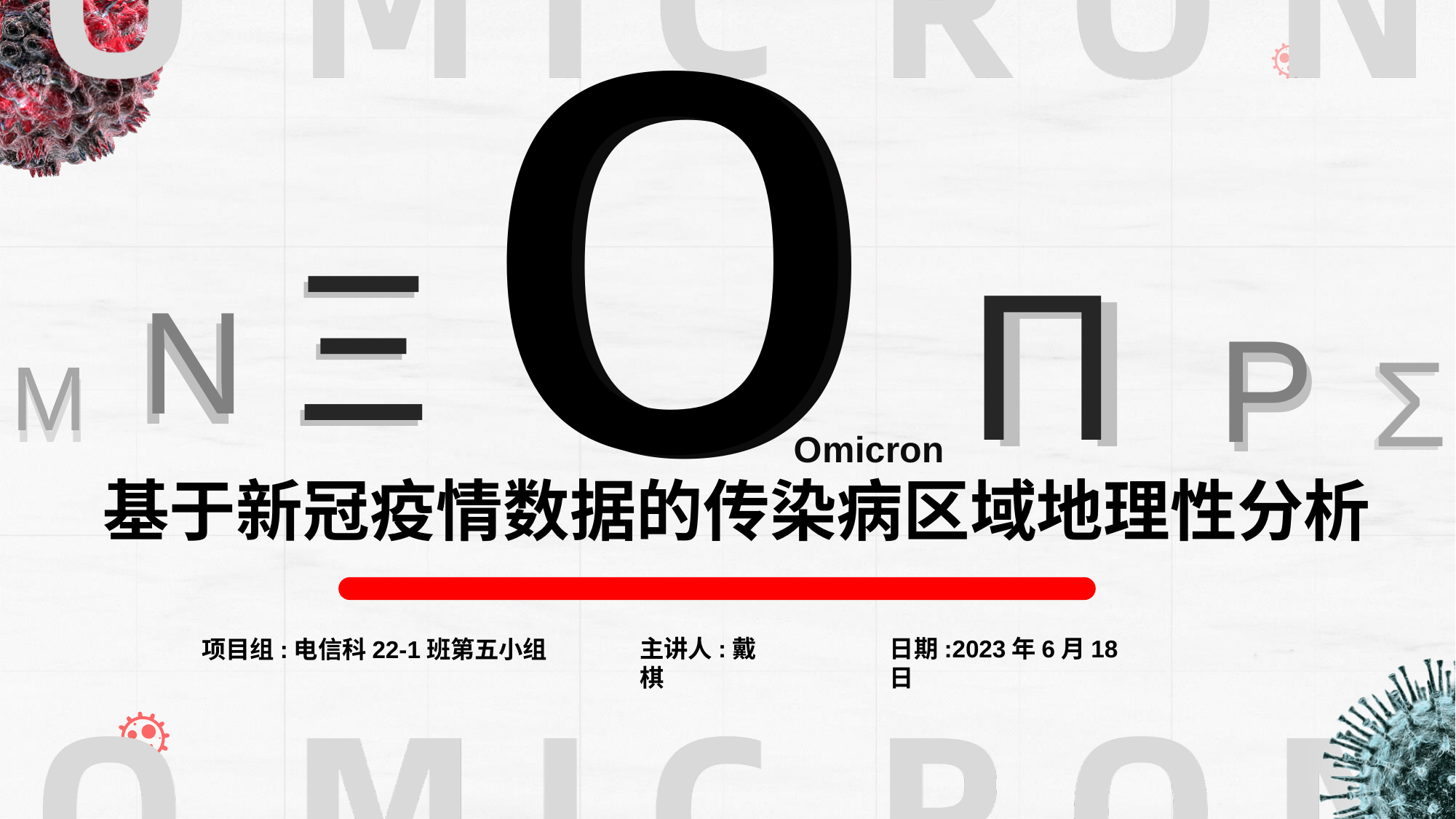

o
o
Ξ
Ξ
Π
Π
Ν
Ν
Ρ
Ρ
Σ
Σ
Μ
Μ
O mic ron
基于新冠疫情数据的传染病区域地理性分析

主讲人:戴棋
日期:2023年6月18日
项目组:电信科22-1班第五小组